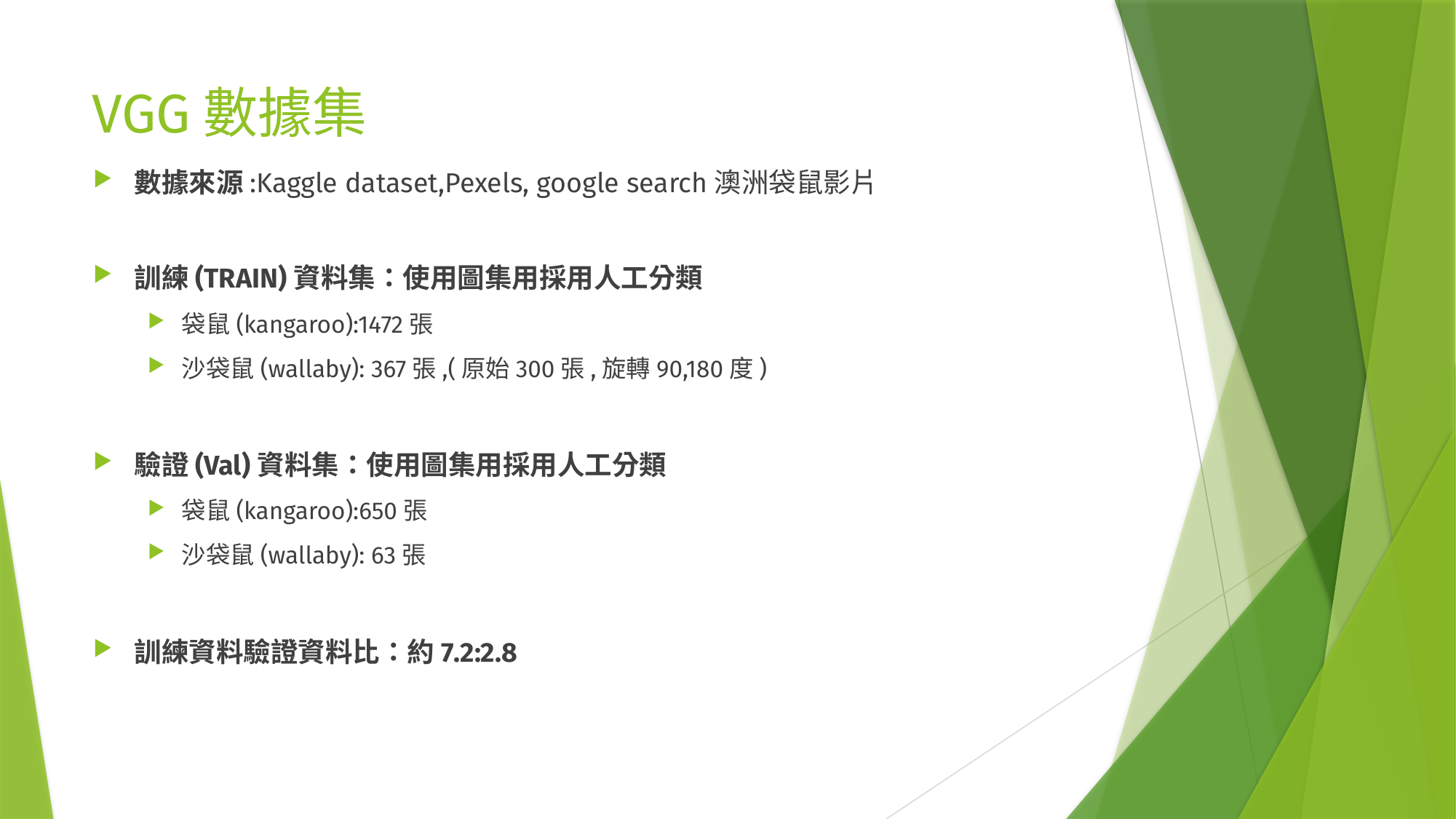

# VGG數據集
數據來源:Kaggle dataset,Pexels, google search澳洲袋鼠影片

訓練(TRAIN)資料集：使用圖集用採用人工分類
袋鼠(kangaroo):1472張
沙袋鼠(wallaby): 367張,(原始300張,旋轉90,180度)

驗證(Val)資料集：使用圖集用採用人工分類
袋鼠(kangaroo):650張
沙袋鼠(wallaby): 63張

訓練資料驗證資料比：約7.2:2.8